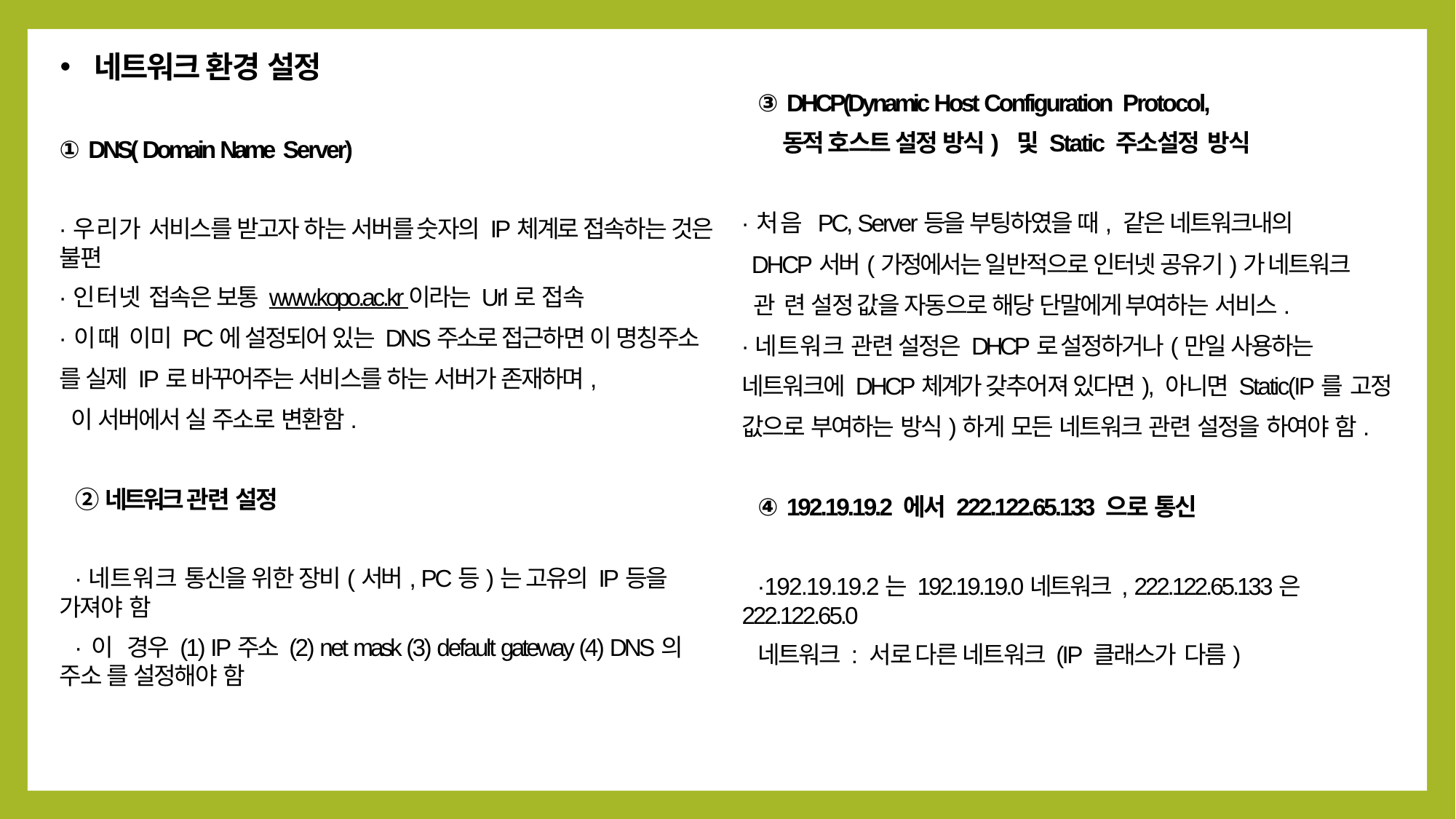

네트워크 환경 설정

① DNS( Domain Name Server)

∙우리가 서비스를 받고자 하는 서버를 숫자의 IP체계로 접속하는 것은 불편
∙인터넷 접속은 보통 www.kopo.ac.kr 이라는 Url로 접속
∙이때 이미 PC에 설정되어 있는 DNS주소로 접근하면 이 명칭주소
를 실제 IP로 바꾸어주는 서비스를 하는 서버가 존재하며,
 이 서버에서 실 주소로 변환함.

②네트워크 관련 설정

∙네트워크 통신을 위한 장비(서버, PC등)는 고유의 IP등을 가져야 함
∙이 경우 (1) IP주소 (2) net mask (3) default gateway (4) DNS의 주소 를 설정해야 함

③ DHCP(Dynamic Host Configuration  Protocol,
     동적 호스트 설정 방식)  및 Static 주소설정 방식

∙처음 PC, Server등을 부팅하였을 때, 같은 네트워크내의
 DHCP서버(가정에서는 일반적으로 인터넷 공유기)가 네트워크
 관  련 설정 값을 자동으로 해당 단말에게 부여하는 서비스.
∙네트워크 관련 설정은 DHCP로 설정하거나(만일 사용하는
네트워크에 DHCP체계가 갖추어져 있다면), 아니면 Static(IP를  고정
값으로 부여하는 방식)하게 모든 네트워크 관련 설정을 하여야 함.

④ 192.19.19.2 에서 222.122.65.133 으로 통신

∙192.19.19.2는 192.19.19.0네트워크 , 222.122.65.133은 222.122.65.0
네트워크 : 서로 다른 네트워크 (IP 클래스가 다름)